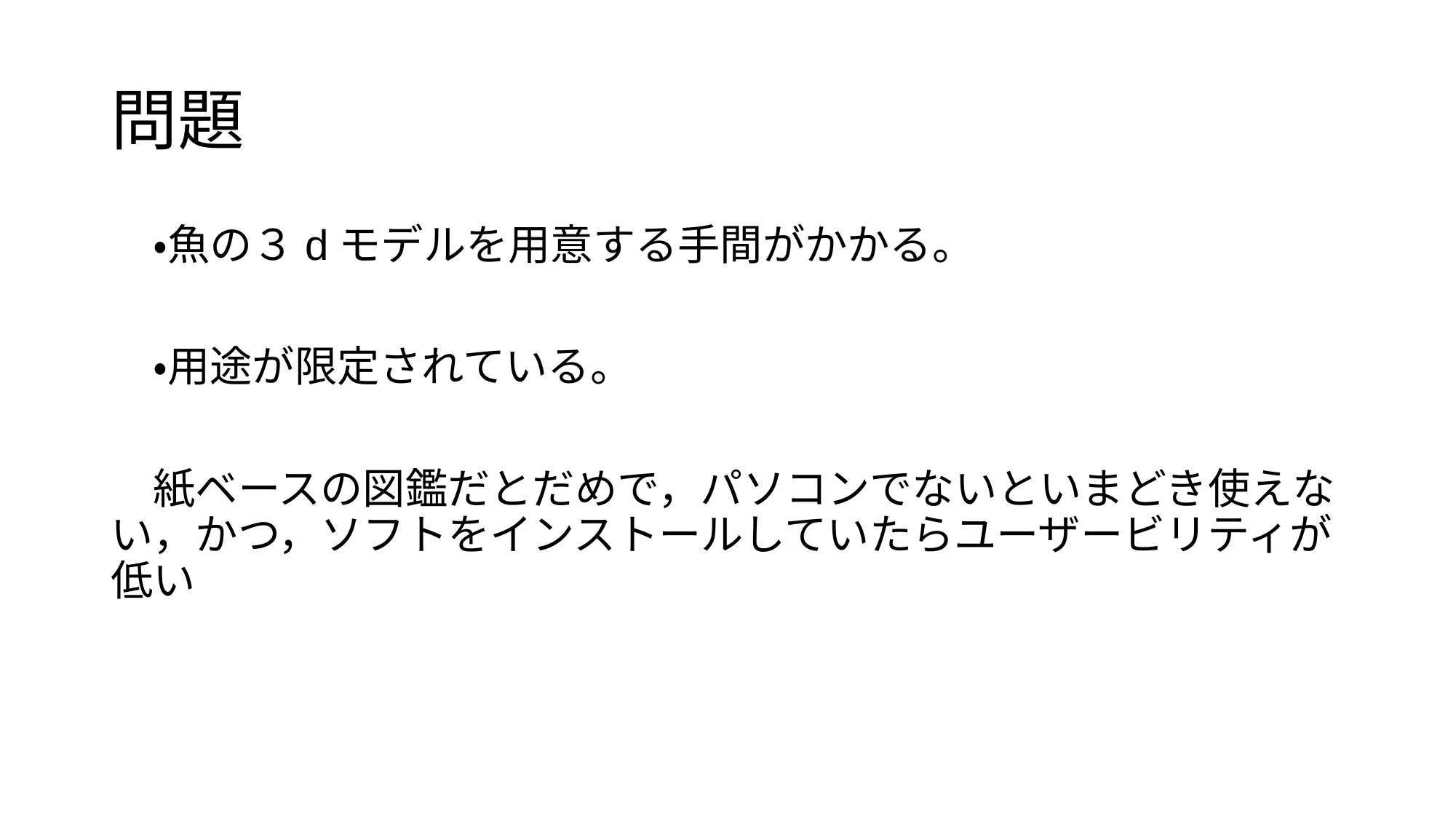

# 問題
　・魚の３dモデルを用意する手間がかかる。

　・用途が限定されている。

　紙ベースの図鑑だとだめで，パソコンでないといまどき使えない，かつ，ソフトをインストールしていたらユーザービリティが低い